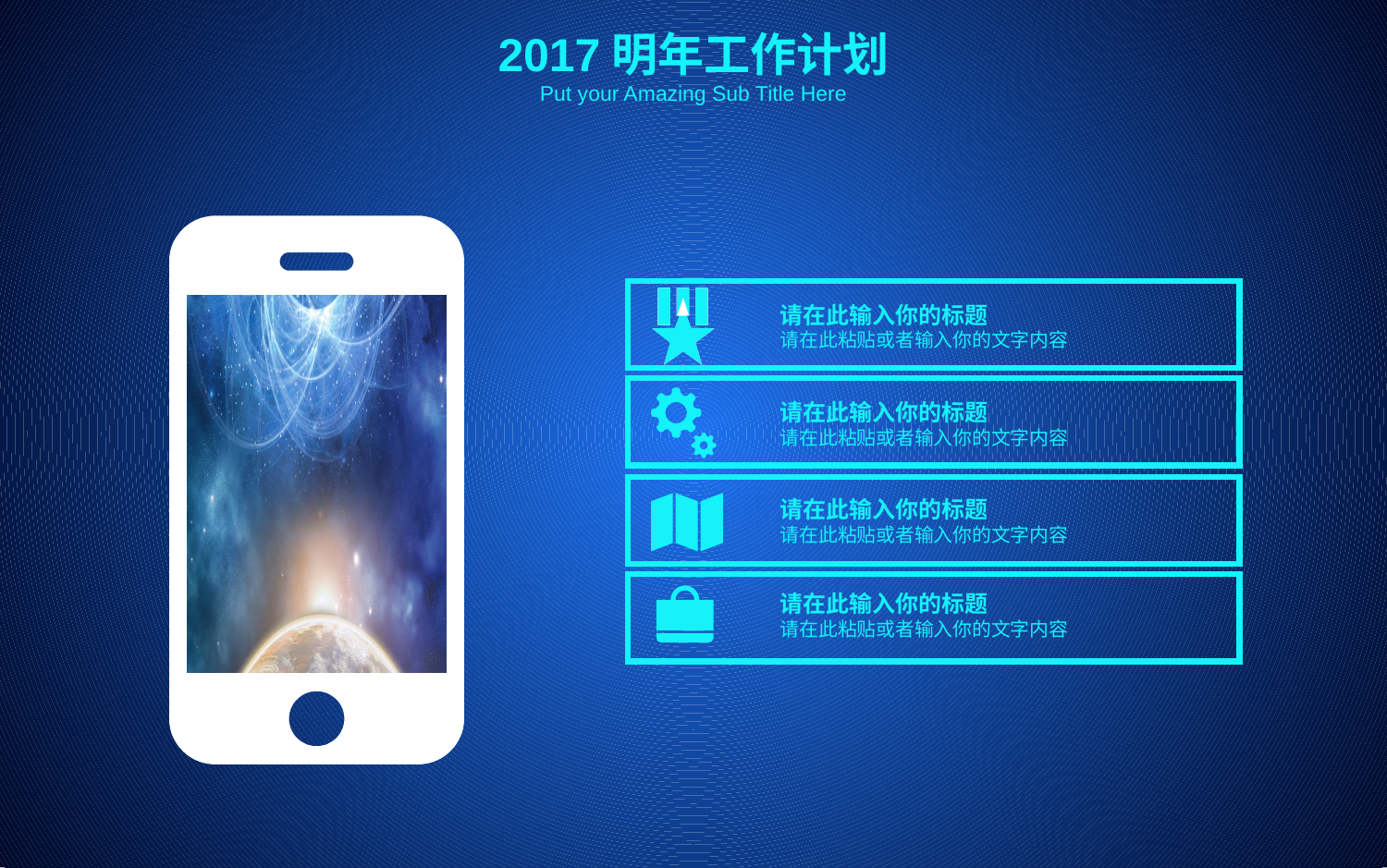

2017明年工作计划
Put your Amazing Sub Title Here

请在此输入你的标题
请在此粘贴或者输入你的文字内容

请在此输入你的标题
请在此粘贴或者输入你的文字内容

请在此输入你的标题
请在此粘贴或者输入你的文字内容

请在此输入你的标题
请在此粘贴或者输入你的文字内容